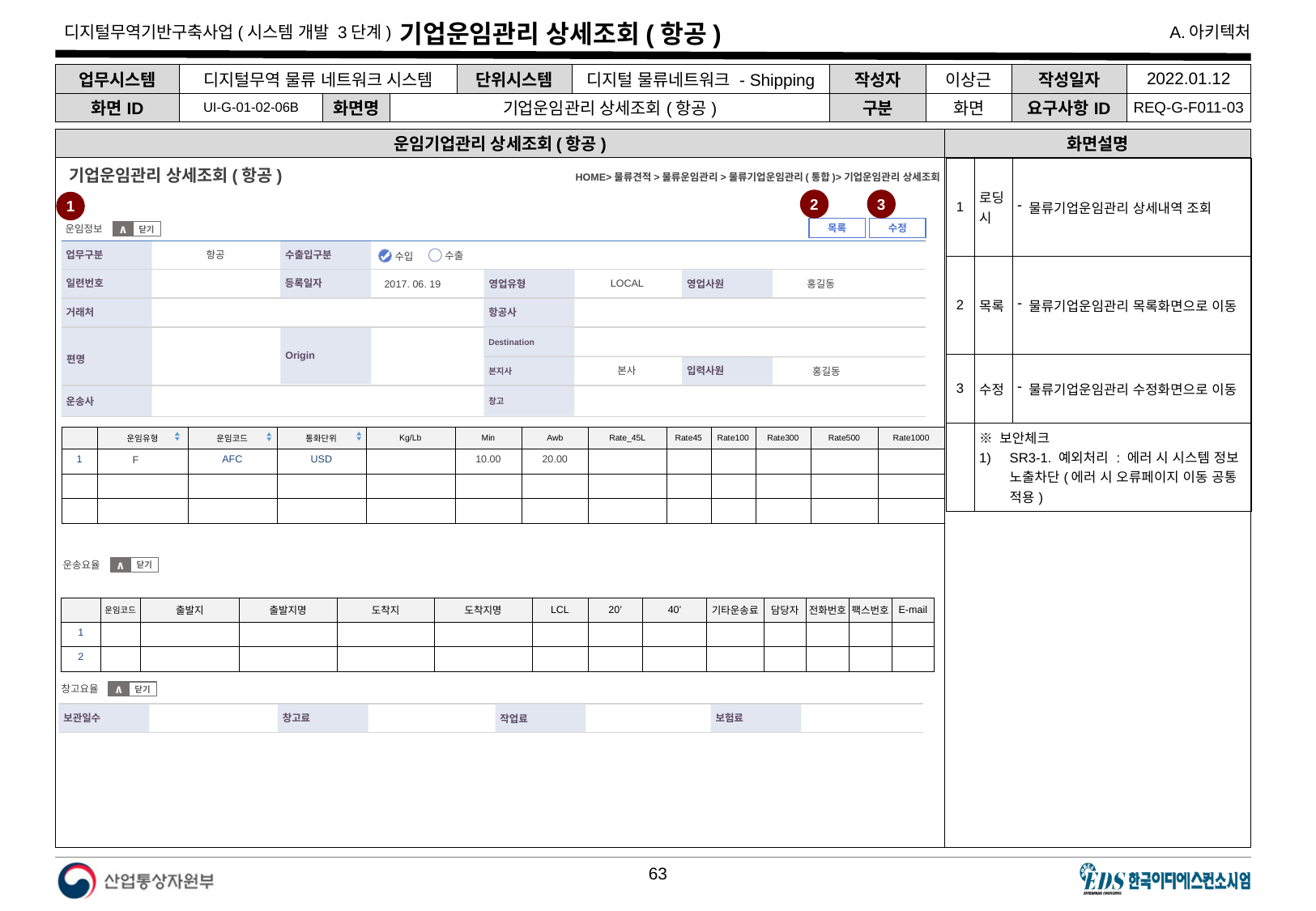

# 기업운임관리 상세조회(항공)
| 업무시스템 | 디지털무역 물류 네트워크 시스템 |  |  | 단위시스템 | 디지털 물류네트워크 - Shipping | 작성자 | 이상근 | 작성일자 | 2022.01.12 |
| --- | --- | --- | --- | --- | --- | --- | --- | --- | --- |
| 화면ID | UI-G-01-02-06B | 화면명 | 기업운임관리 상세조회(항공) |  |  | 구분 | 화면 | 요구사항ID | REQ-G-F011-03 |
운임기업관리 상세조회(항공)

화면설명

| 1 | 로딩시 | 물류기업운임관리 상세내역 조회 |
| --- | --- | --- |
| 2 | 목록 | 물류기업운임관리 목록화면으로 이동 |
| 3 | 수정 | 물류기업운임관리 수정화면으로 이동 |
|  | ※ 보안체크 SR3-1. 예외처리 : 에러 시 시스템 정보 노출차단(에러 시 오류페이지 이동 공통 적용) |  |
HOME>물류견적>물류운임관리>물류기업운임관리(통합)>기업운임관리 상세조회
기업운임관리 상세조회(항공)
2
3
1
운임정보
목록
수정
닫기
∧
수출입구분
업무구분
항공

수출

수입
일련번호
등록일자
영업유형
영업사원
LOCAL
홍길동
2017. 06. 19

거래처
항공사

Origin
편명
Destination

입력사원
본지사
본사
홍길동
운송사
창고

|  | 운임유형 | 운임코드 | 통화단위 | Kg/Lb | Min | Awb | Rate\_45L | Rate45 | Rate100 | Rate300 | Rate500 | Rate1000 |
| --- | --- | --- | --- | --- | --- | --- | --- | --- | --- | --- | --- | --- |
| 1 |  | AFC | USD |  | 10.00 | 20.00 |  |  |  |  |  |  |
|  |  |  |  |  |  |  |  |  |  |  |  |  |
|  |  |  |  |  |  |  |  |  |  |  |  |  |

F
운송요율
닫기
∧
|  | 운임코드 | 출발지 | 출발지명 | 도착지 | 도착지명 | LCL | 20’ | 40’ | 기타운송료 | 담당자 | 전화번호 | 팩스번호 | E-mail |
| --- | --- | --- | --- | --- | --- | --- | --- | --- | --- | --- | --- | --- | --- |
| 1 |  |  |  |  |  |  |  |  |  |  |  |  |  |
| 2 |  |  |  |  |  |  |  |  |  |  |  |  |  |
창고요율
닫기
∧
보관일수
창고료
보험료
작업료